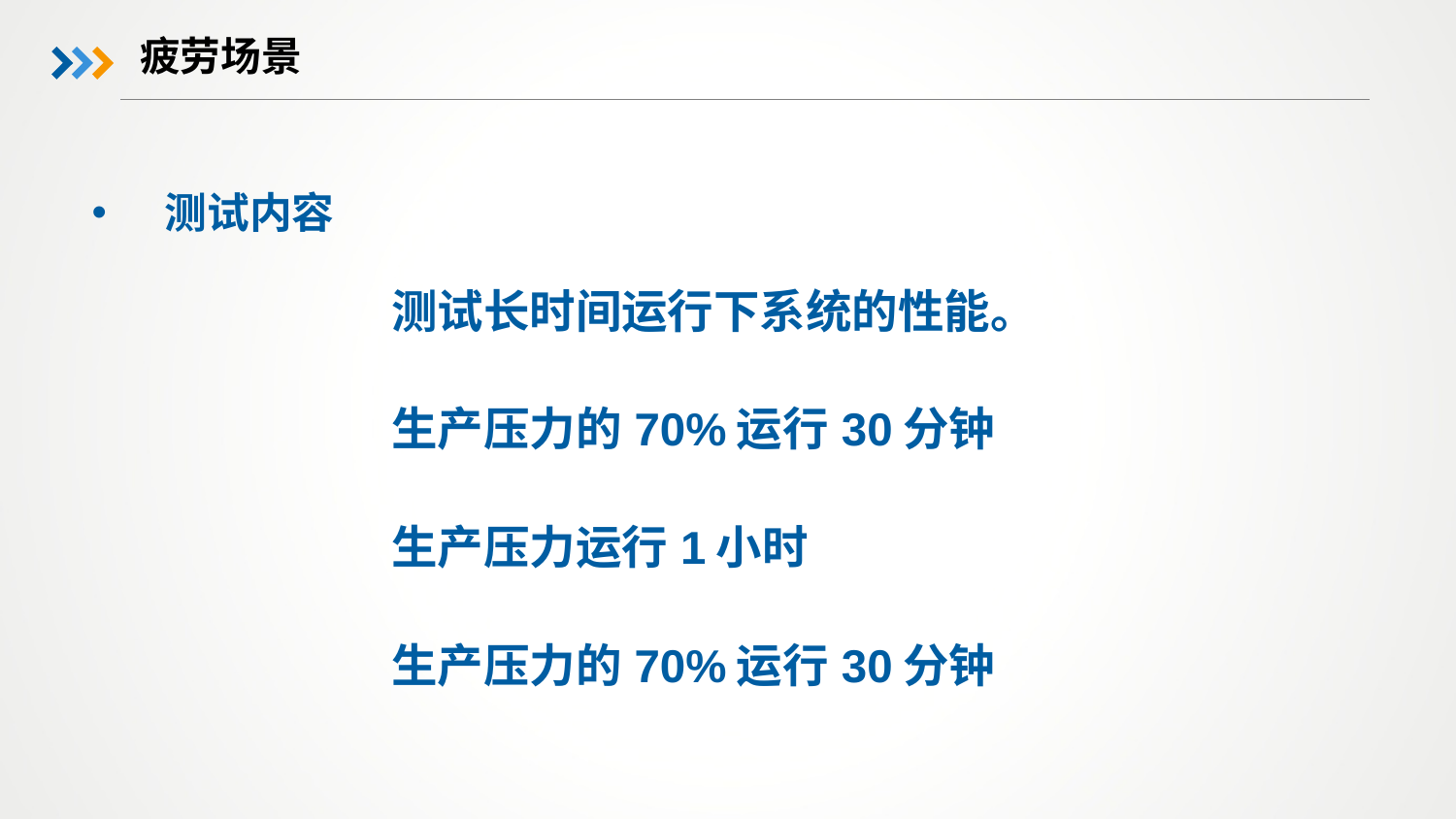

疲劳场景
测试内容
测试长时间运行下系统的性能。

生产压力的70%运行30分钟

生产压力运行1小时

生产压力的70%运行30分钟